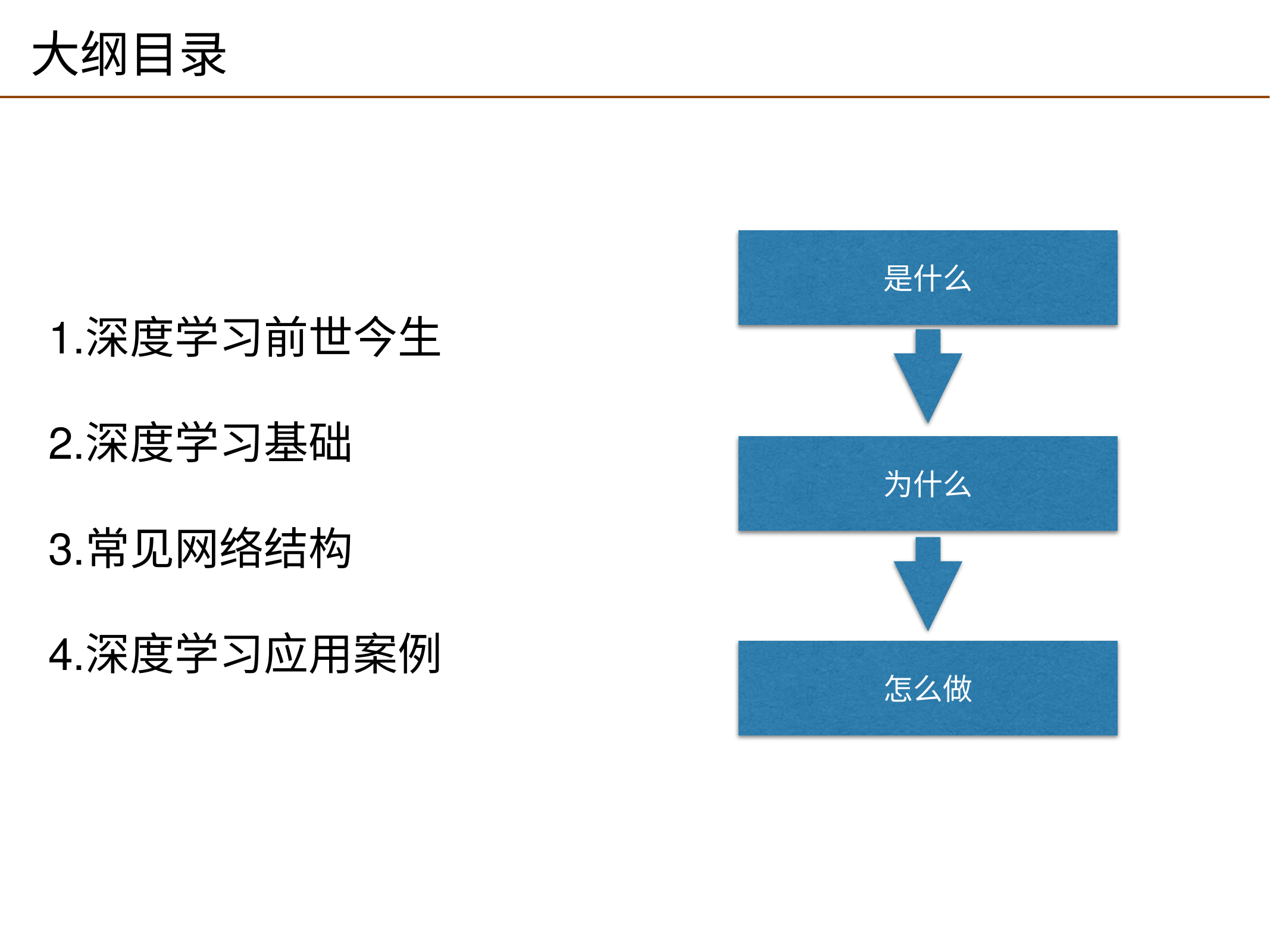

# 大纲目录
深度学习前世今生
深度学习基础
常见网络结构
深度学习应用案例
是什么

为什么

怎么做